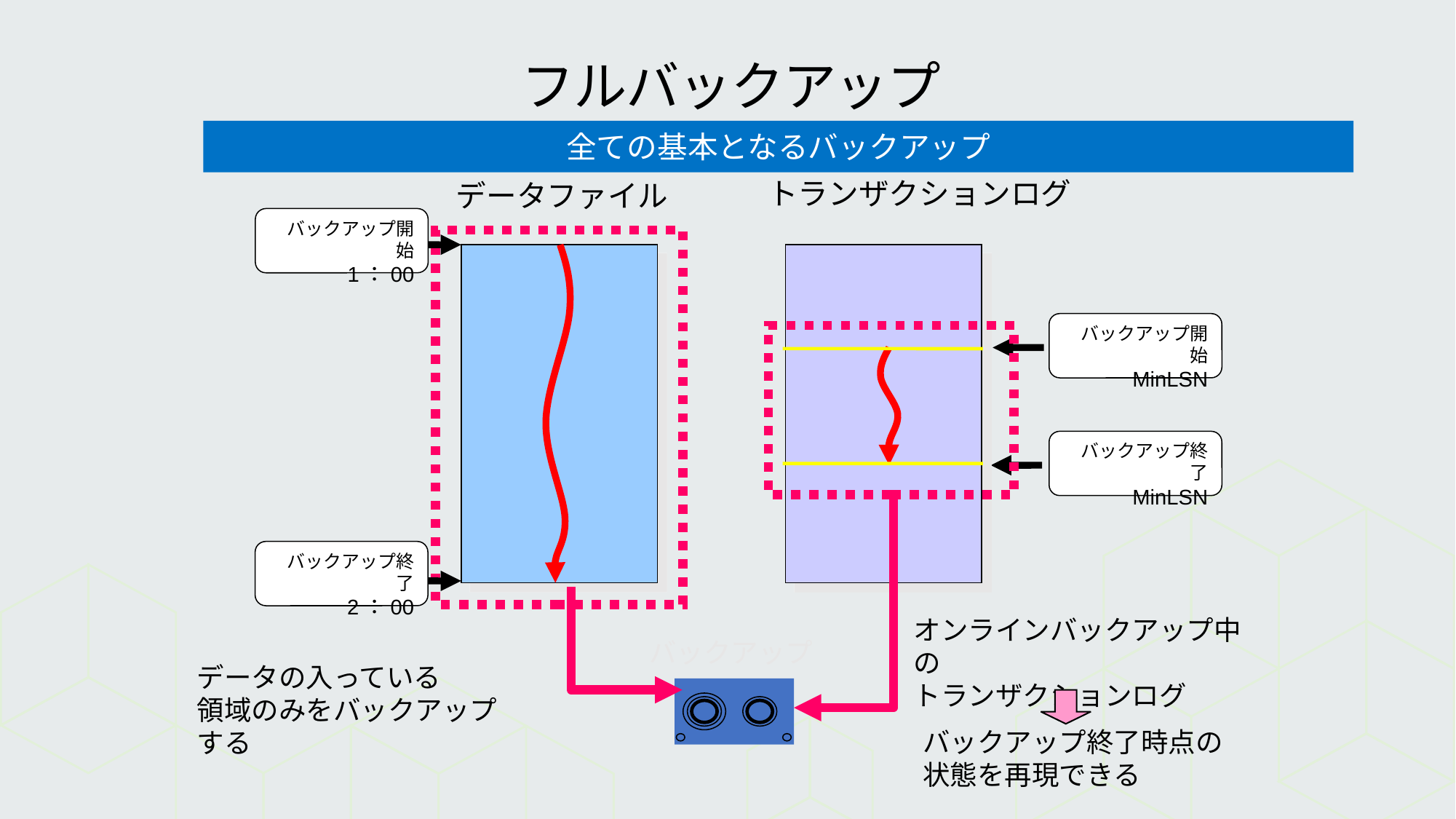

# フルバックアップ

全ての基本となるバックアップ
トランザクションログ
データファイル
バックアップ開始
1：00

バックアップ開始
MinLSN

バックアップ終了
MinLSN

バックアップ終了
2：00

オンラインバックアップ中の
トランザクションログ
バックアップ
データの入っている
領域のみをバックアップ
する

バックアップ終了時点の
状態を再現できる